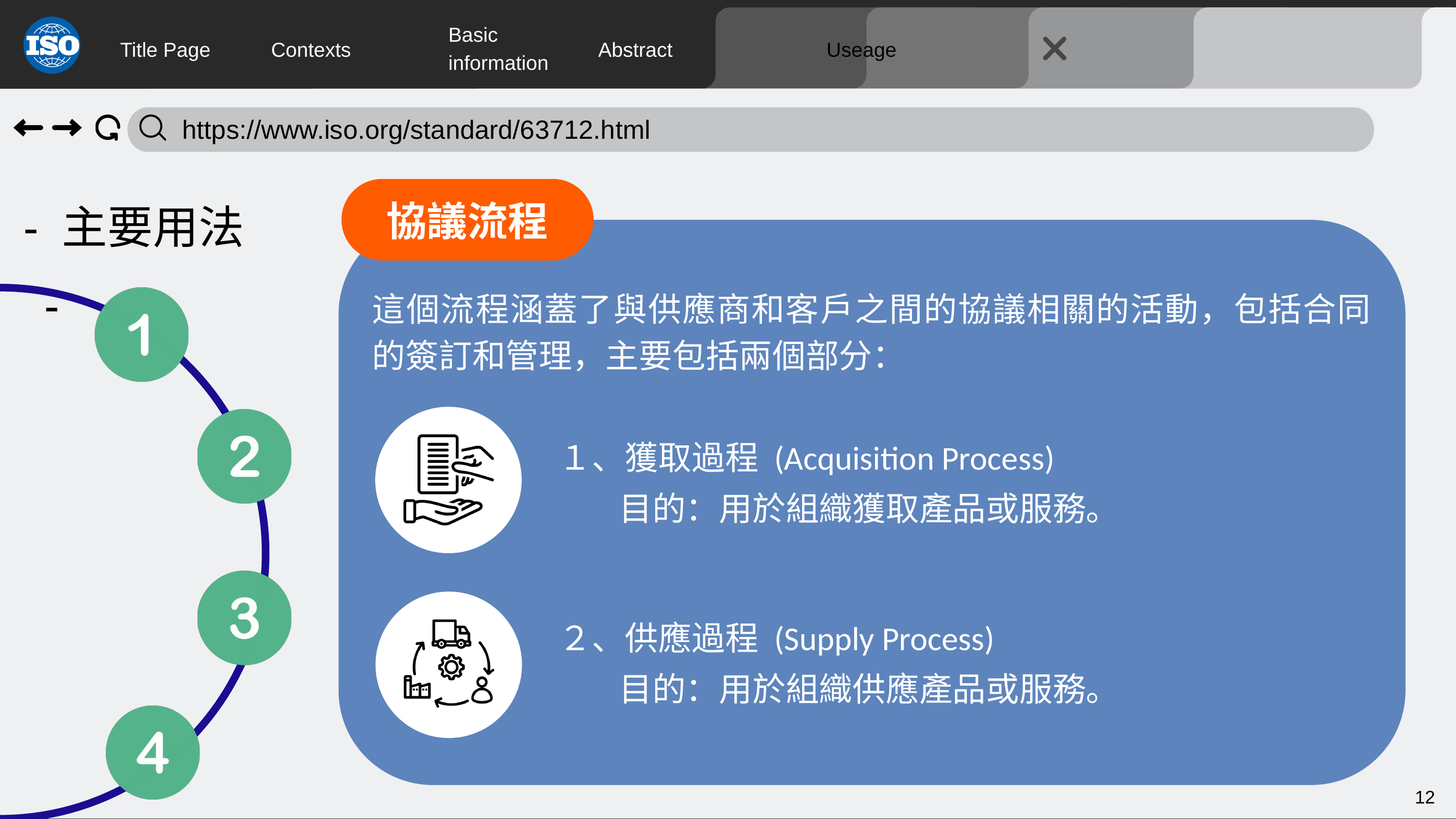

Title Page
Contexts
Abstract
Useage

Basic
information

       https://www.iso.org/standard/63712.html

- 主要用法 -
協議流程

這個流程涵蓋了與供應商和客戶之間的協議相關的活動，包括合同的簽訂和管理，主要包括兩個部分：

１、獲取過程 (Acquisition Process)
       目的：用於組織獲取產品或服務。

２、供應過程 (Supply Process)
       目的：用於組織供應產品或服務。

12